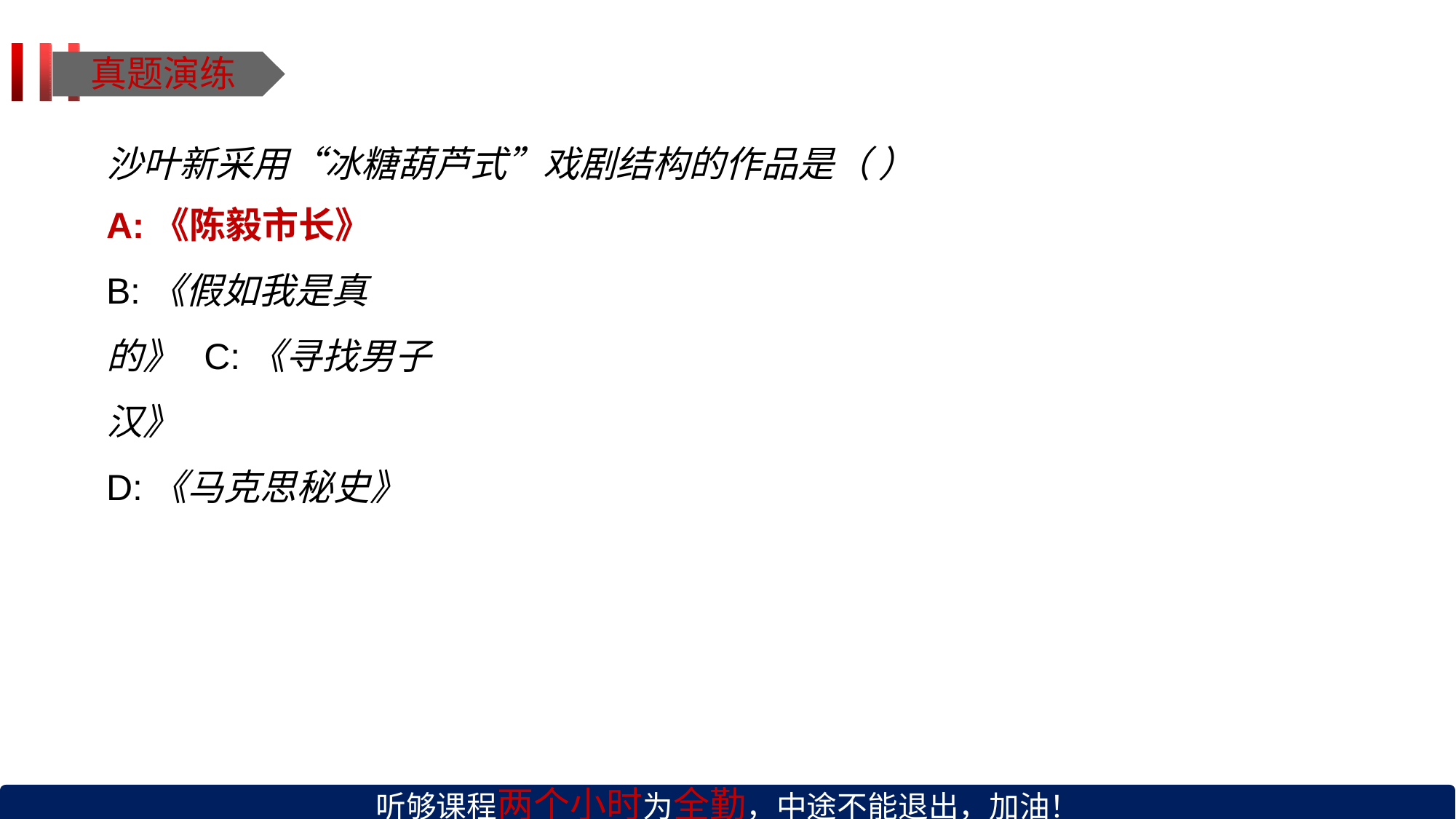

真题演练

沙叶新采用“冰糖葫芦式”戏剧结构的作品是（ ）
A:《陈毅市长》
B:《假如我是真的》  C:《寻找男子汉》
D:《马克思秘史》

听够课程两个小时为全勤，中途不能退出，加油！